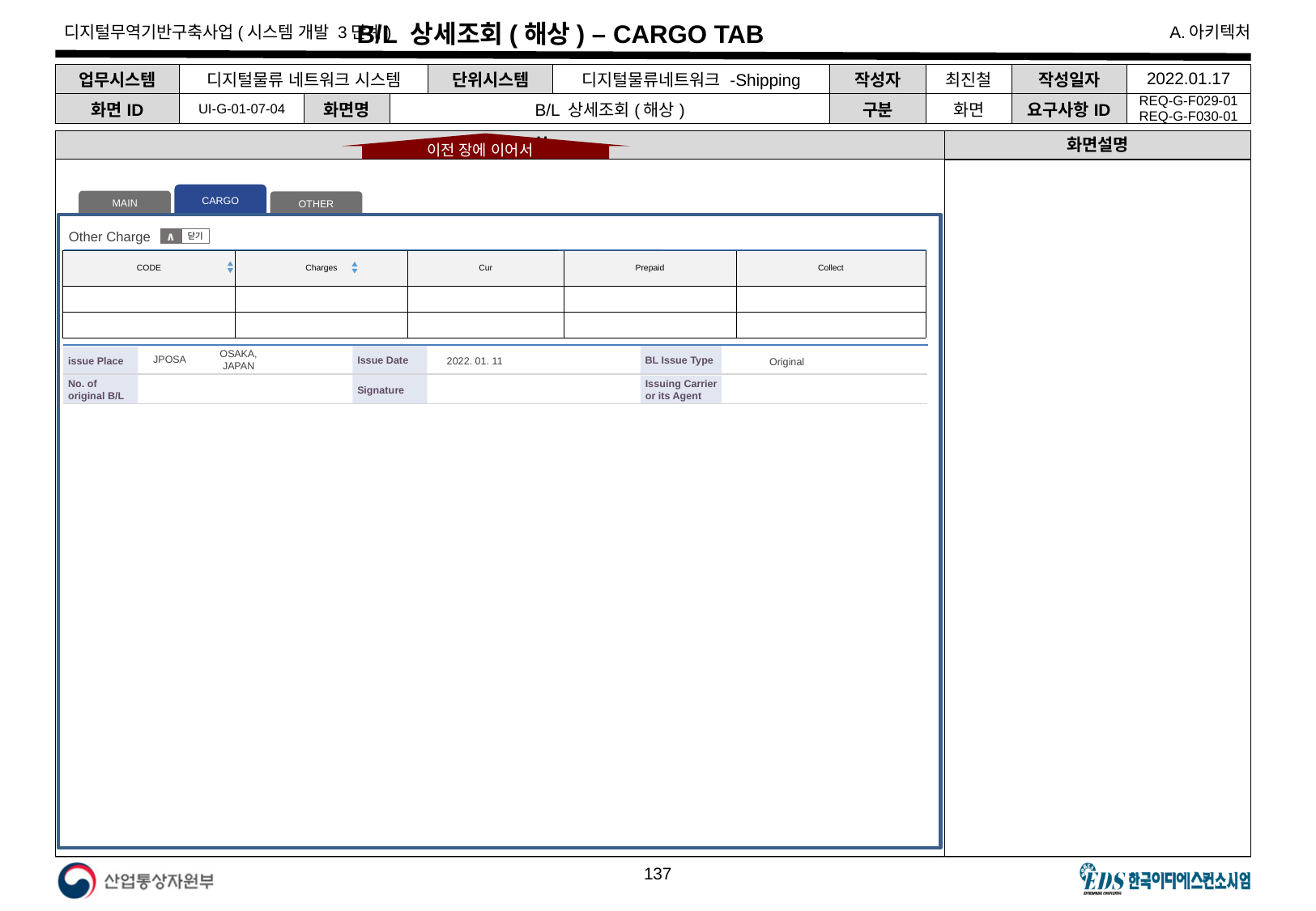

# B/L 상세조회(해상) – CARGO TAB
| 업무시스템 | 디지털물류 네트워크 시스템 |  |  | 단위시스템 | 디지털물류네트워크 -Shipping | 작성자 | 최진철 | 작성일자 | 2022.01.17 |
| --- | --- | --- | --- | --- | --- | --- | --- | --- | --- |
| 화면ID | UI-G-01-07-04 | 화면명 | B/L 상세조회(해상) |  |  | 구분 | 화면 | 요구사항ID | REQ-G-F029-01 REQ-G-F030-01 |
B/L 상세조회
화면설명

이전 장에 이어서

CARGO
MAIN
OTHER

Other Charge
닫기
∧
| CODE | Charges | Cur | Prepaid | Collect |
| --- | --- | --- | --- | --- |
|  |  |  |  |  |
|  |  |  |  |  |

BL Issue Type
Issue Date
issue Place
JPOSA
OSAKA, JAPAN
2022. 01. 11
Original
Signature
No. of original B/L
Issuing Carrier or its Agent